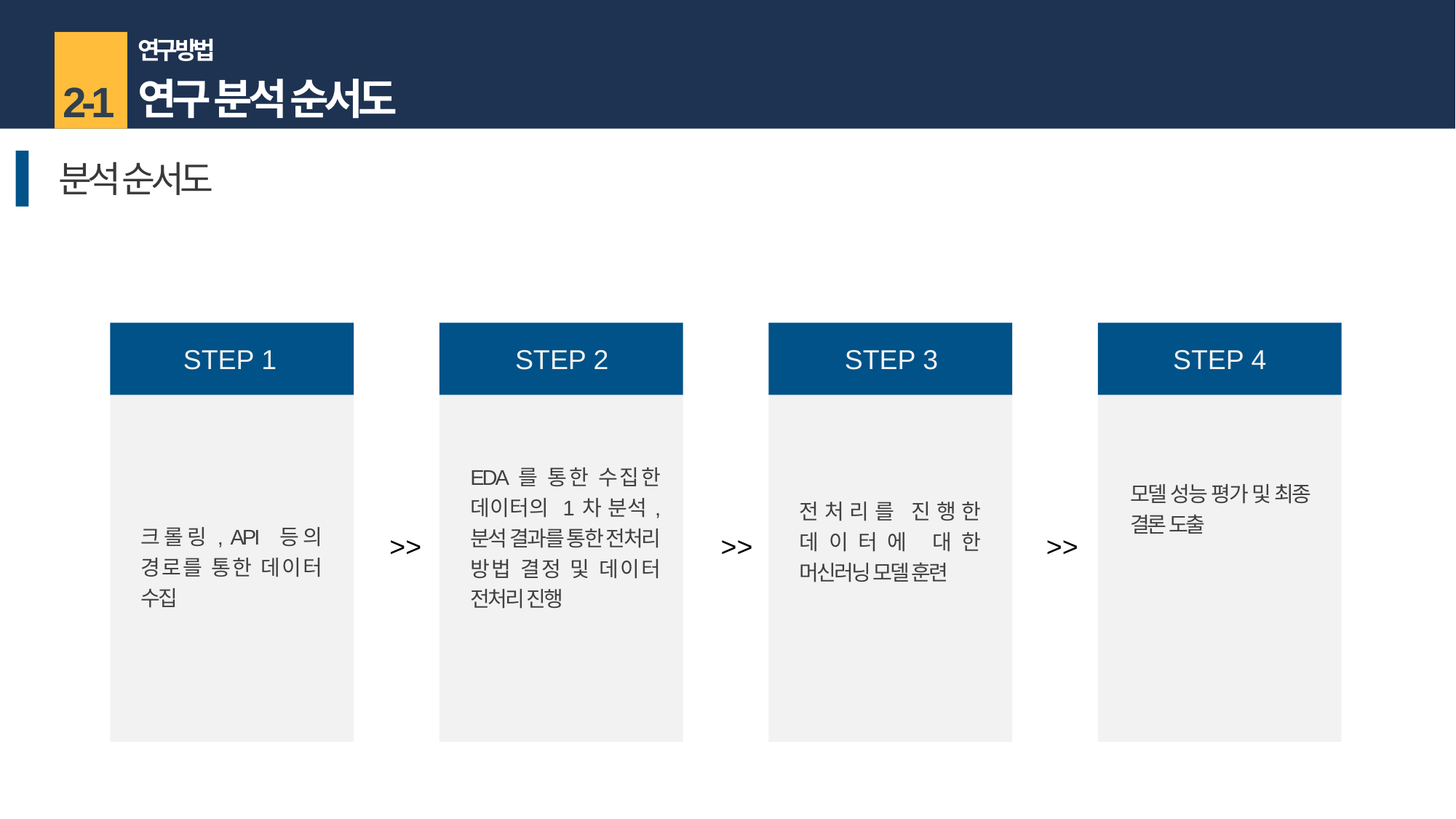

연구 방법

연구 분석 순서도
2-1
분석 순서도

분석 순서도

STEP 1
STEP 2
STEP 3
STEP 4
EDA를 통한 수집한 데이터의 1차 분석, 분석 결과를 통한 전처리 방법 결정 및 데이터 전처리 진행
모델 성능 평가 및 최종 결론 도출
전처리를 진행한 데이터에 대한 머신러닝 모델 훈련
크롤링, API 등의 경로를 통한 데이터 수집
>>
>>
>>